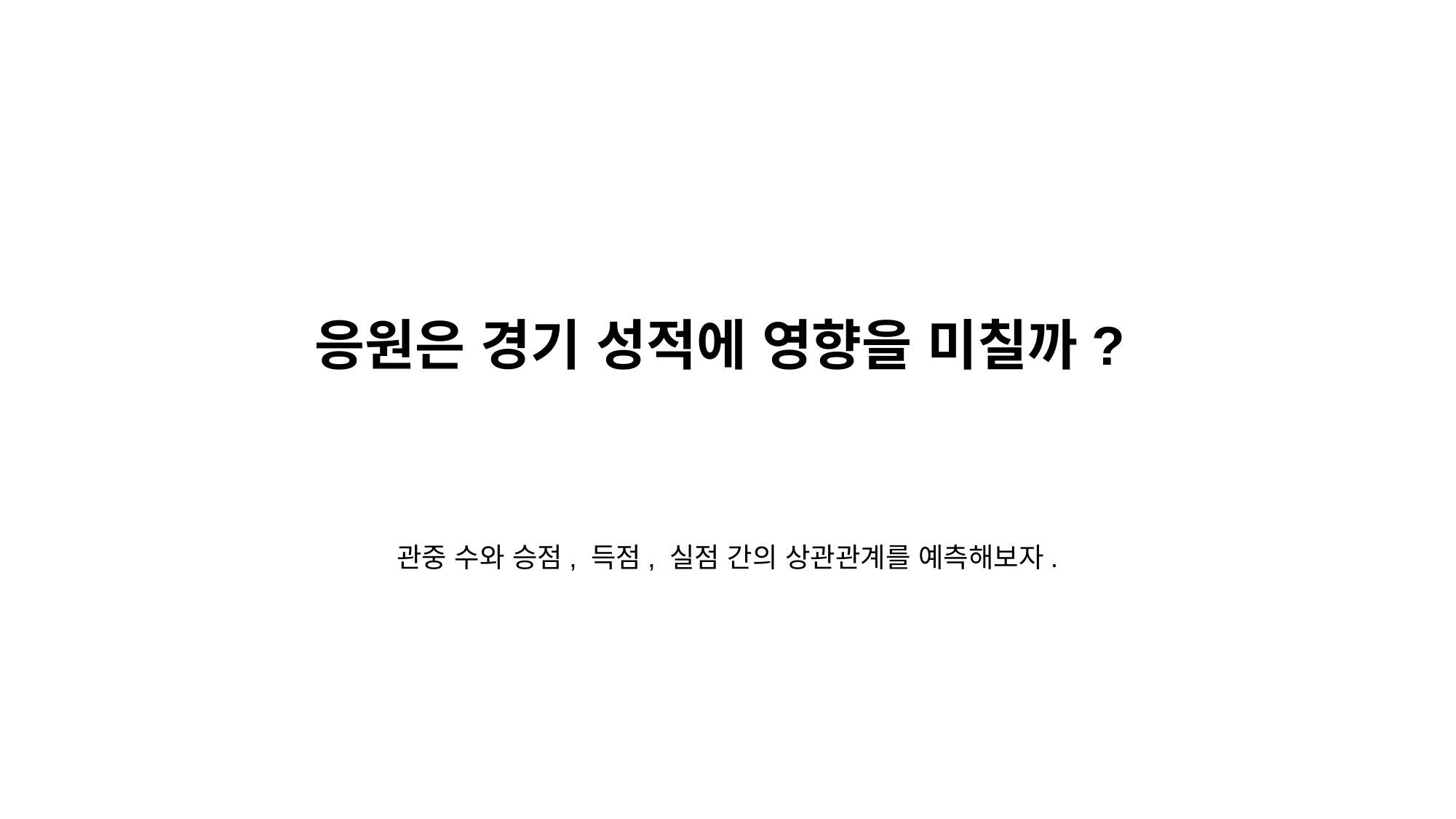

응원은 경기 성적에 영향을 미칠까?
관중 수와 승점, 득점, 실점 간의 상관관계를 예측해보자.